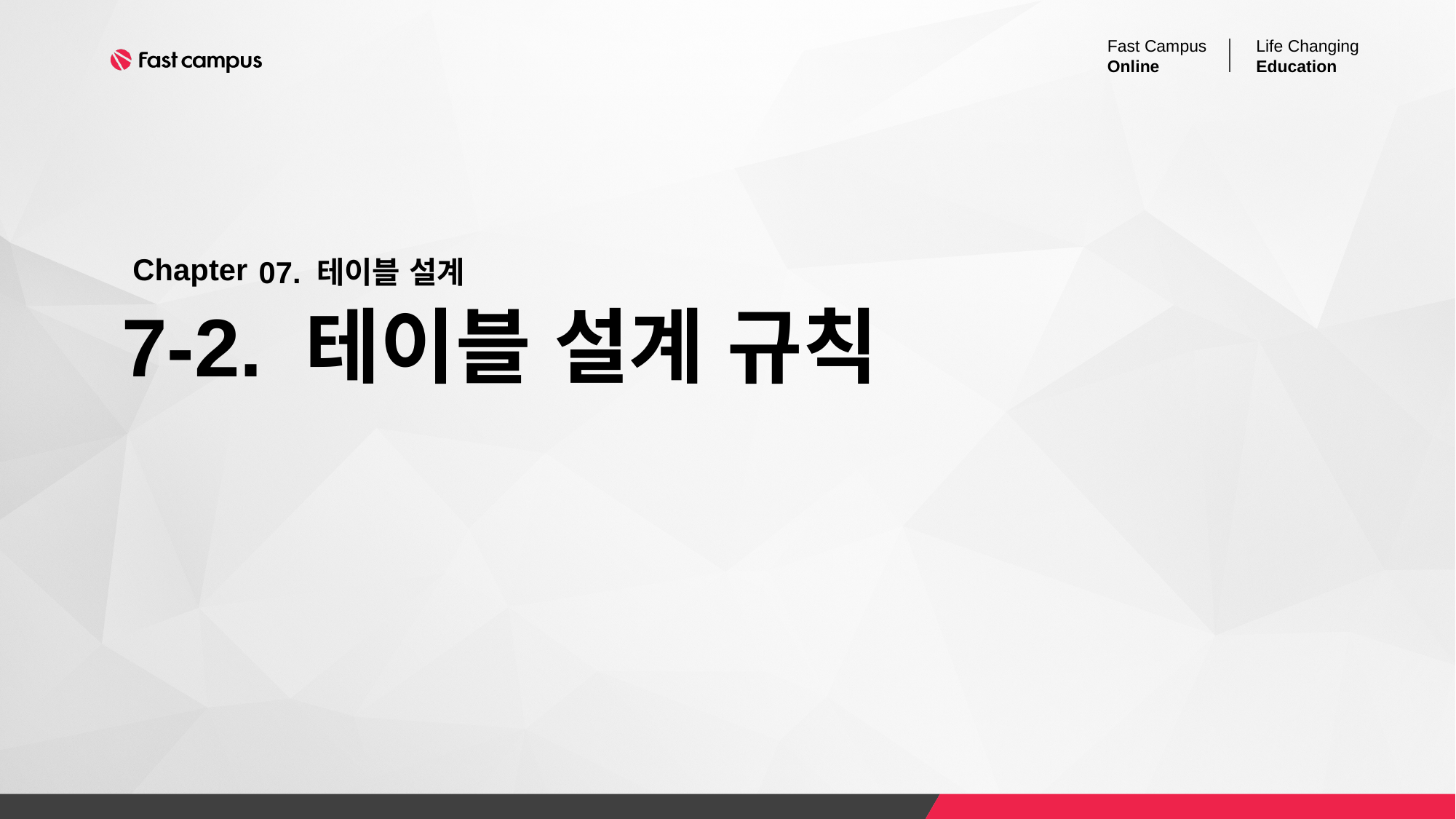

07. 테이블 설계
# 7-2. 테이블 설계 규칙